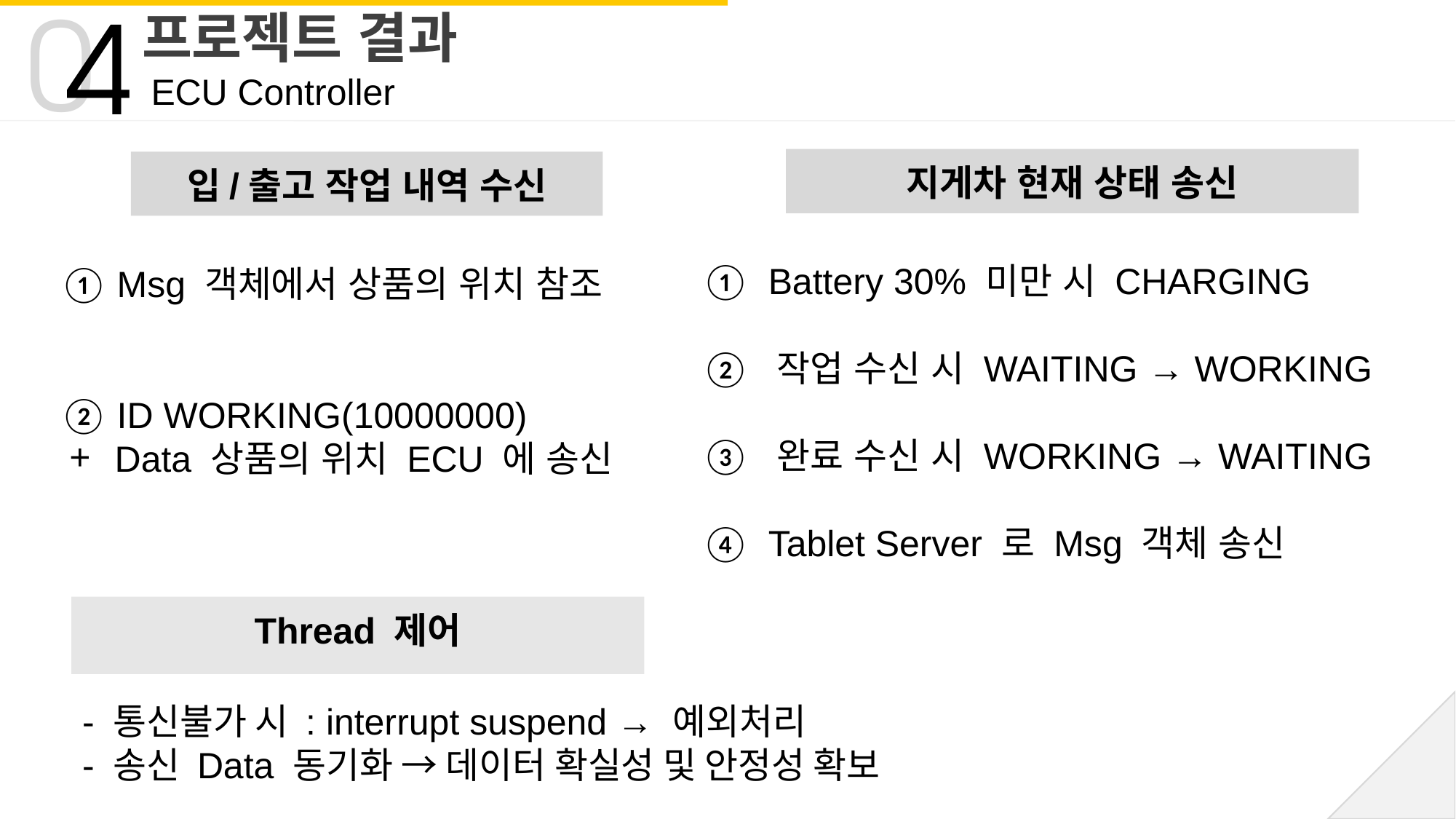

4
0
프로젝트 결과
ECU Controller
지게차 현재 상태 송신
입/출고 작업 내역 수신
①  Battery 30% 미만 시 CHARGING

②  작업 수신 시 WAITING → WORKING

③  완료 수신 시 WORKING → WAITING

④  Tablet Server 로 Msg 객체 송신
① Msg 객체에서 상품의 위치 참조

② ID WORKING(10000000)
Data 상품의 위치 ECU 에 송신

Thread 제어
- 통신불가 시 : interrupt suspend → 예외처리
- 송신 Data 동기화 → 데이터 확실성 및 안정성 확보